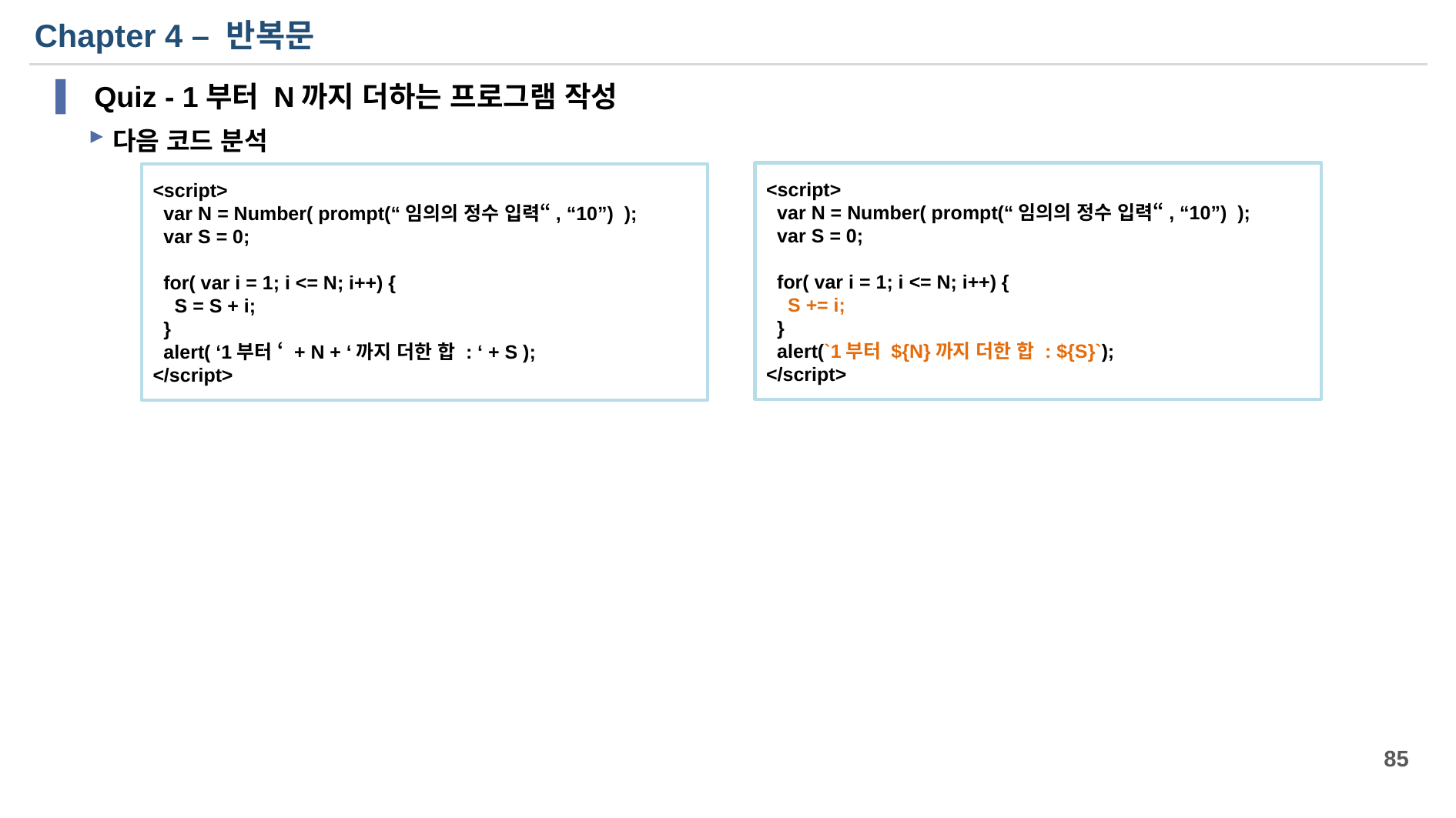

# Chapter 4 – 반복문
 Quiz - 1부터 N까지 더하는 프로그램 작성
다음 코드 분석

<script>
  var N = Number( prompt(“임의의 정수 입력“, “10”)  );
  var S = 0;

  for( var i = 1; i <= N; i++) {
    S += i;
  }
  alert(`1부터 ${N}까지 더한 합 : ${S}`);
</script>
<script>
  var N = Number( prompt(“임의의 정수 입력“, “10”)  );
  var S = 0;

  for( var i = 1; i <= N; i++) {
    S = S + i;
  }
  alert( ‘1부터 ‘ + N + ‘까지 더한 합 : ‘ + S );
</script>
85